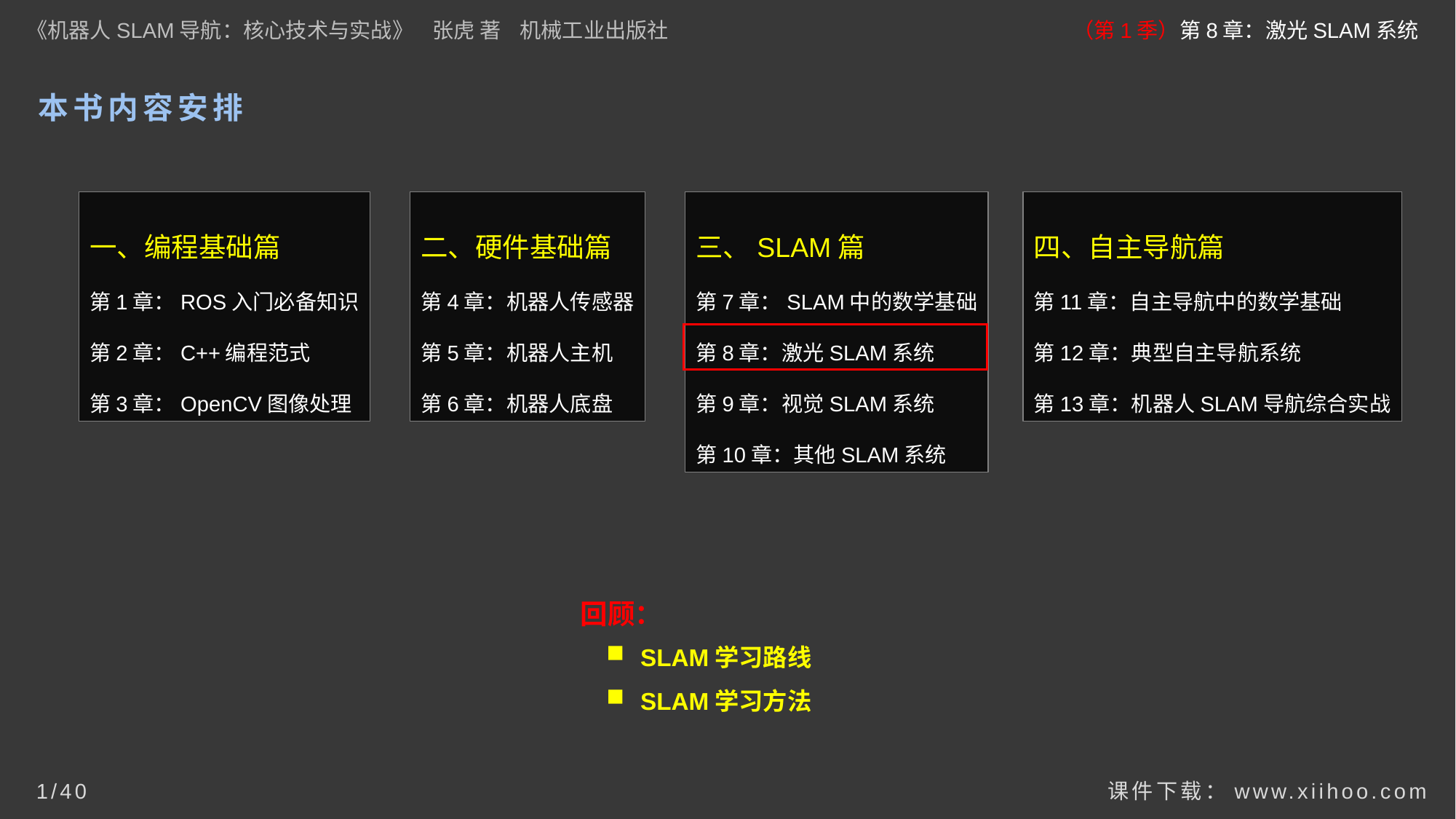

《机器人SLAM导航：核心技术与实战》    张虎 著    机械工业出版社
（第1季）第8章：激光SLAM系统
# 本书内容安排
一、编程基础篇
第1章：ROS入门必备知识
第2章：C++编程范式
第3章：OpenCV图像处理
二、硬件基础篇
第4章：机器人传感器
第5章：机器人主机
第6章：机器人底盘
三、SLAM篇
第7章：SLAM中的数学基础
第8章：激光SLAM系统
第9章：视觉SLAM系统
第10章：其他SLAM系统
四、自主导航篇
第11章：自主导航中的数学基础
第12章：典型自主导航系统
第13章：机器人SLAM导航综合实战

回顾：
SLAM学习路线
SLAM学习方法
课件下载：www.xiihoo.com
1/40